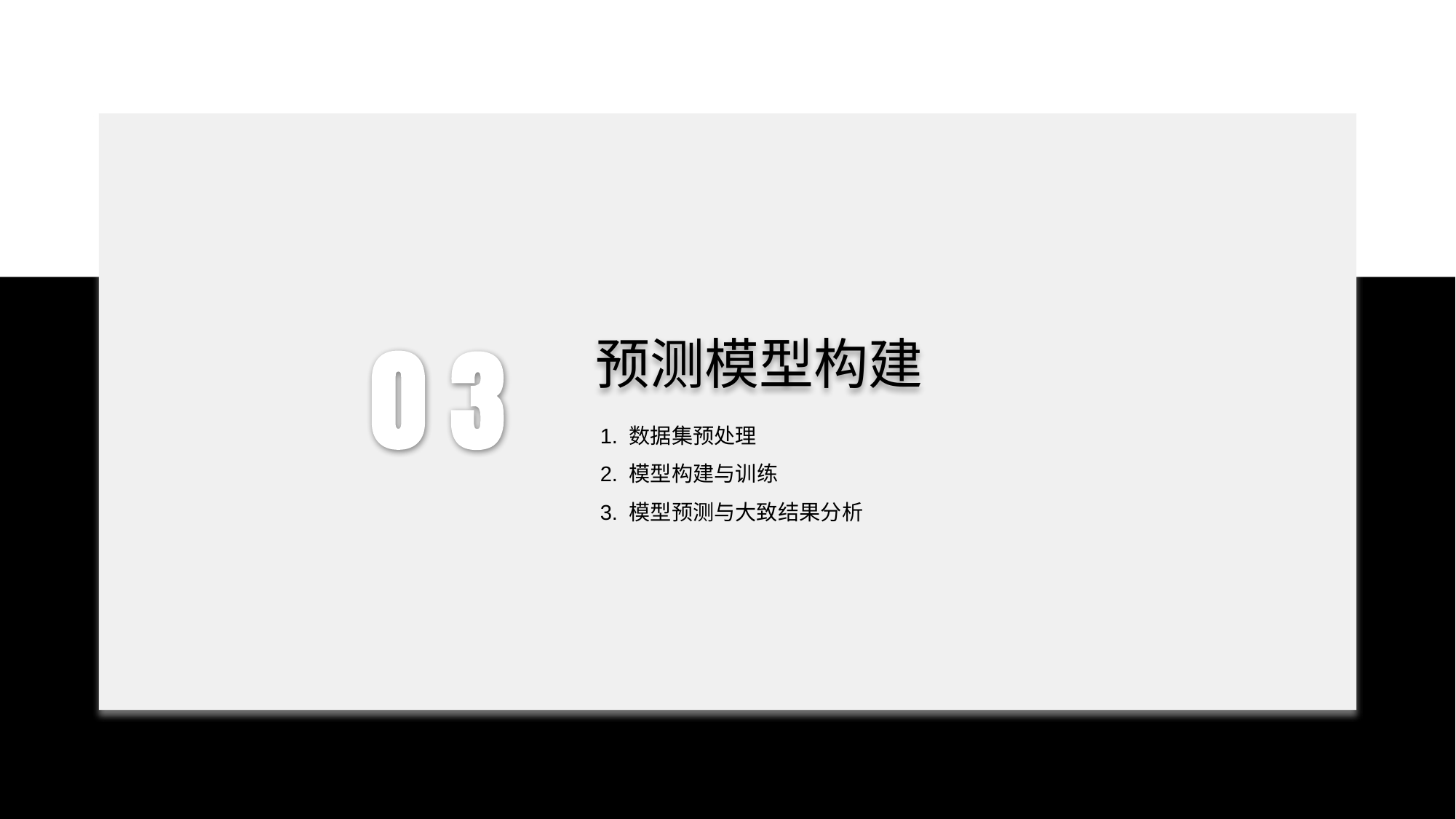

预测模型构建
0 3
1. 数据集预处理
2. 模型构建与训练
3. 模型预测与大致结果分析